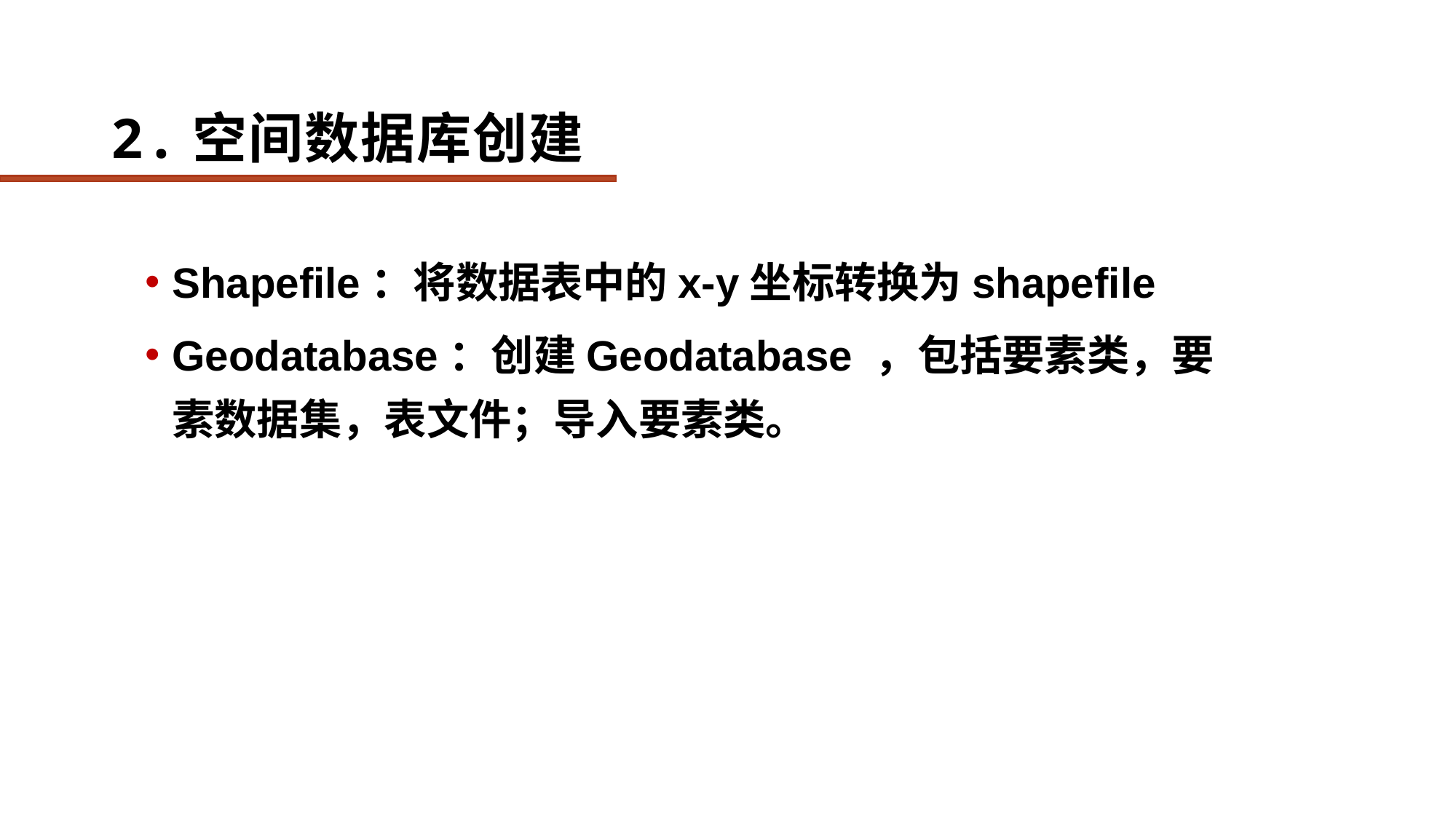

# 2.空间数据库创建
Shapefile：将数据表中的x-y坐标转换为shapefile
Geodatabase：创建Geodatabase ，包括要素类，要素数据集，表文件；导入要素类。